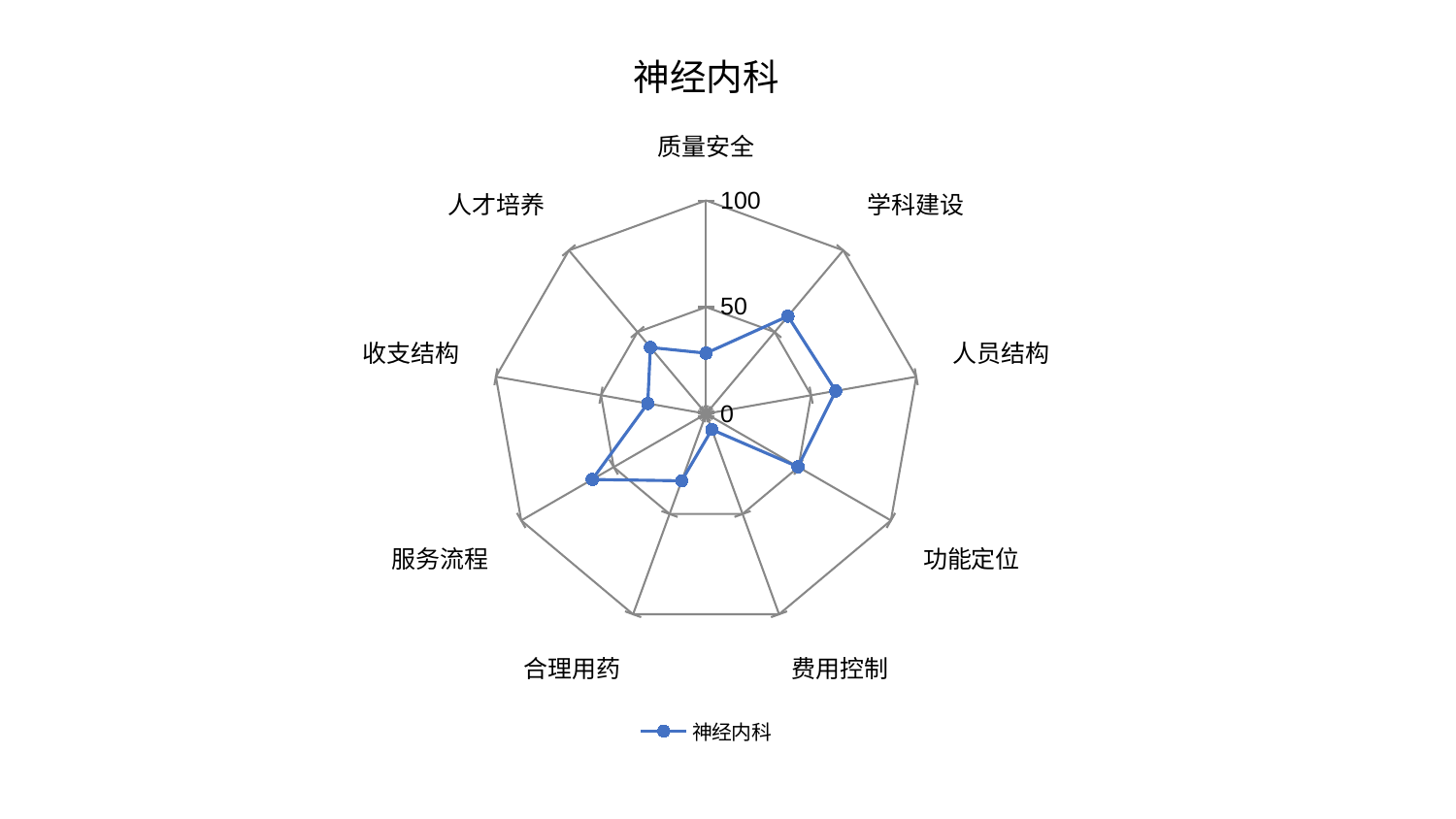

### Chart: 神经内科

| Category | 神经内科 |
|---|---|
| 质量安全 | 28.415138101354387 |
| 学科建设 | 59.721024564063164 |
| 人员结构 | 61.690404209998796 |
| 功能定位 | 49.74616629524224 |
| 费用控制 | 7.905649327637482 |
| 合理用药 | 33.42497522597865 |
| 服务流程 | 61.601583834343536 |
| 收支结构 | 27.76251860086646 |
| 人才培养 | 40.59343890258277 |
121